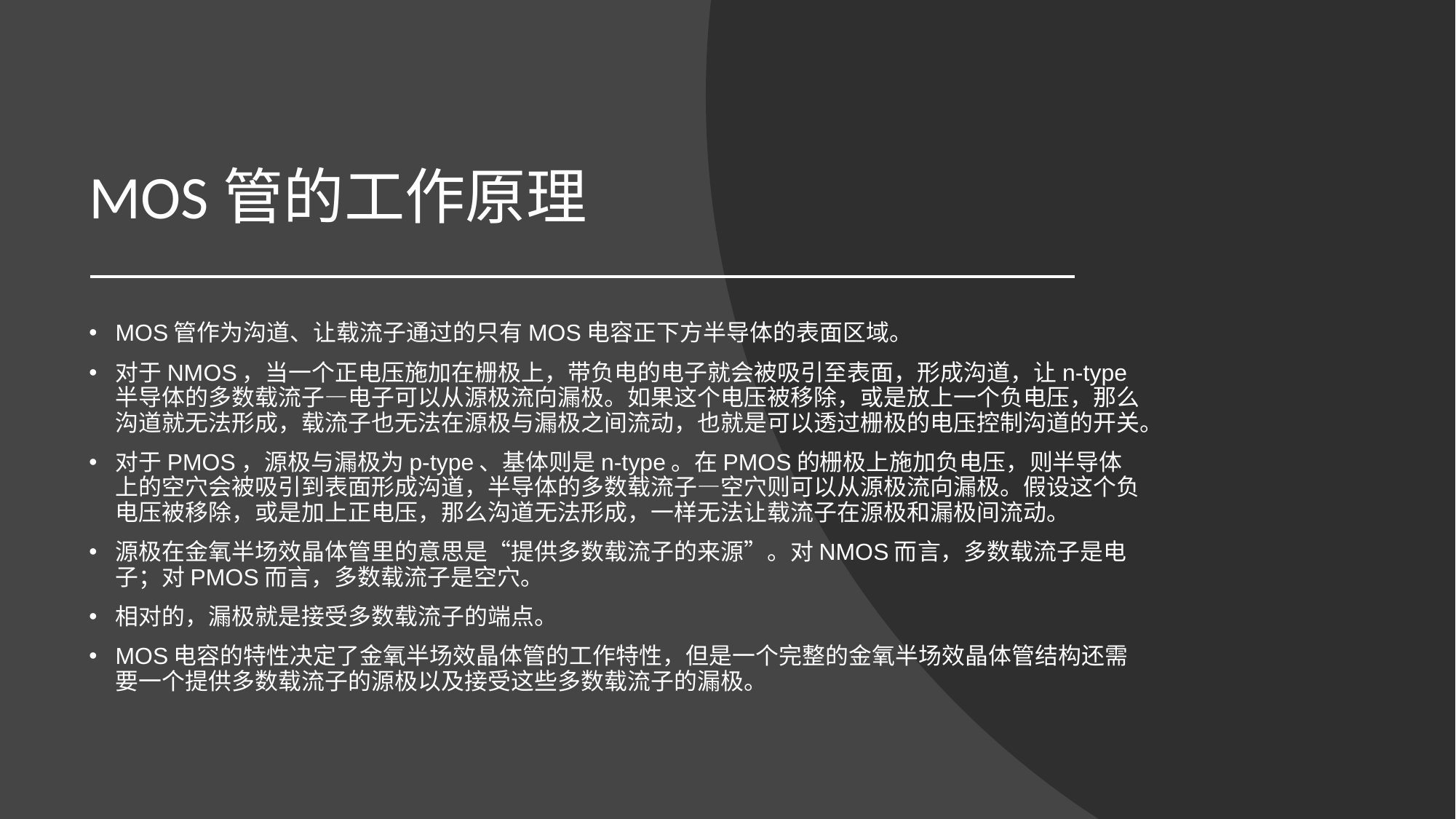

# MOS管的工作原理
MOS管作为沟道、让载流子通过的只有MOS电容正下方半导体的表面区域。
对于NMOS，当一个正电压施加在栅极上，带负电的电子就会被吸引至表面，形成沟道，让n-type半导体的多数载流子—电子可以从源极流向漏极。如果这个电压被移除，或是放上一个负电压，那么沟道就无法形成，载流子也无法在源极与漏极之间流动，也就是可以透过栅极的电压控制沟道的开关。
对于PMOS，源极与漏极为p-type、基体则是n-type。在PMOS的栅极上施加负电压，则半导体上的空穴会被吸引到表面形成沟道，半导体的多数载流子—空穴则可以从源极流向漏极。假设这个负电压被移除，或是加上正电压，那么沟道无法形成，一样无法让载流子在源极和漏极间流动。
源极在金氧半场效晶体管里的意思是“提供多数载流子的来源”。对NMOS而言，多数载流子是电子；对PMOS而言，多数载流子是空穴。
相对的，漏极就是接受多数载流子的端点。
MOS电容的特性决定了金氧半场效晶体管的工作特性，但是一个完整的金氧半场效晶体管结构还需要一个提供多数载流子的源极以及接受这些多数载流子的漏极。